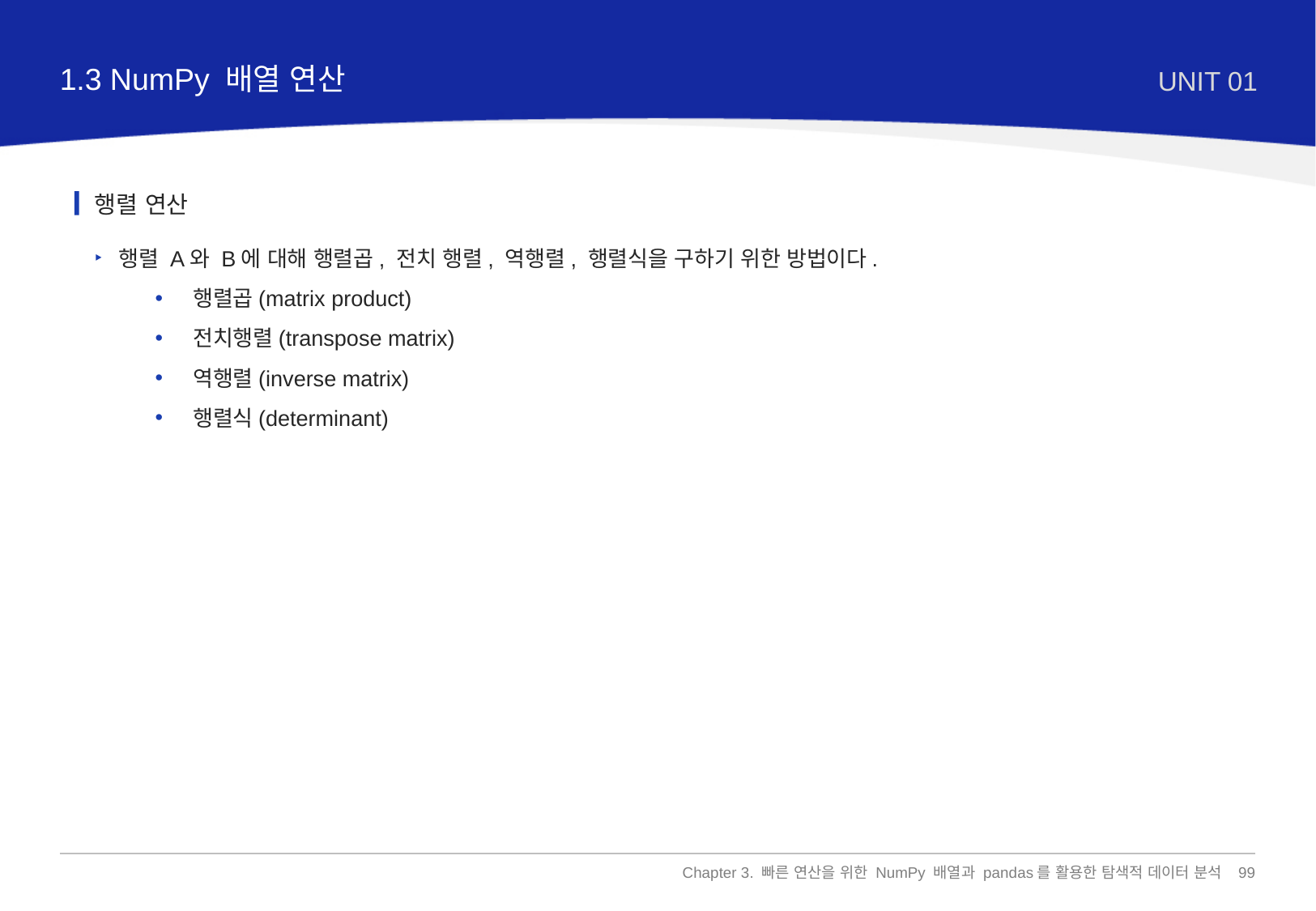

1.3 NumPy 배열 연산
UNIT 01
행렬 연산

행렬 A와 B에 대해 행렬곱, 전치 행렬, 역행렬, 행렬식을 구하기 위한 방법이다.
행렬곱(matrix product)
전치행렬(transpose matrix)
역행렬(inverse matrix)
행렬식(determinant)